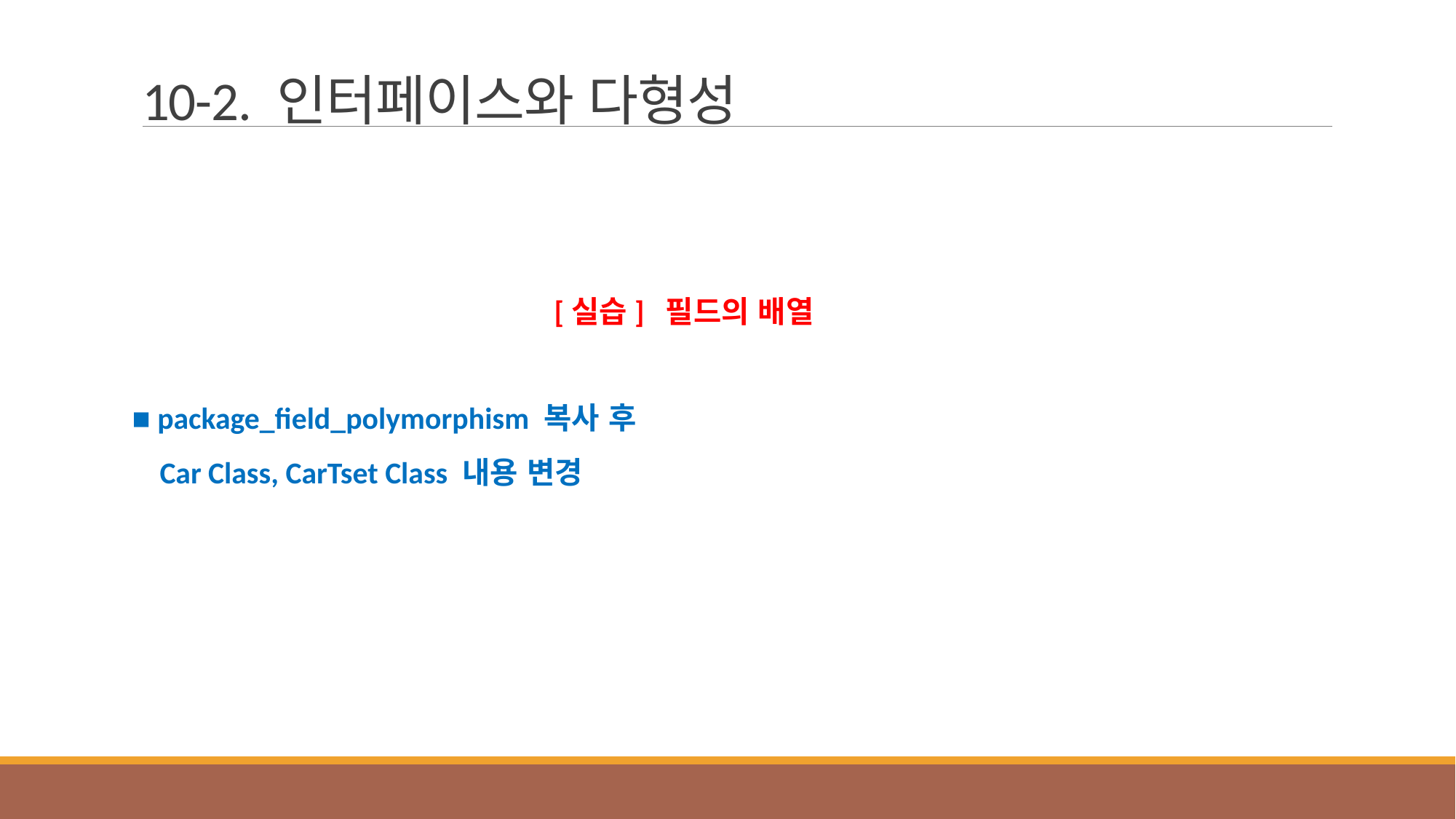

# 10-2. 인터페이스와 다형성
[실습]  필드의 배열
■ package_field_polymorphism 복사 후
    Car Class, CarTset Class 내용 변경